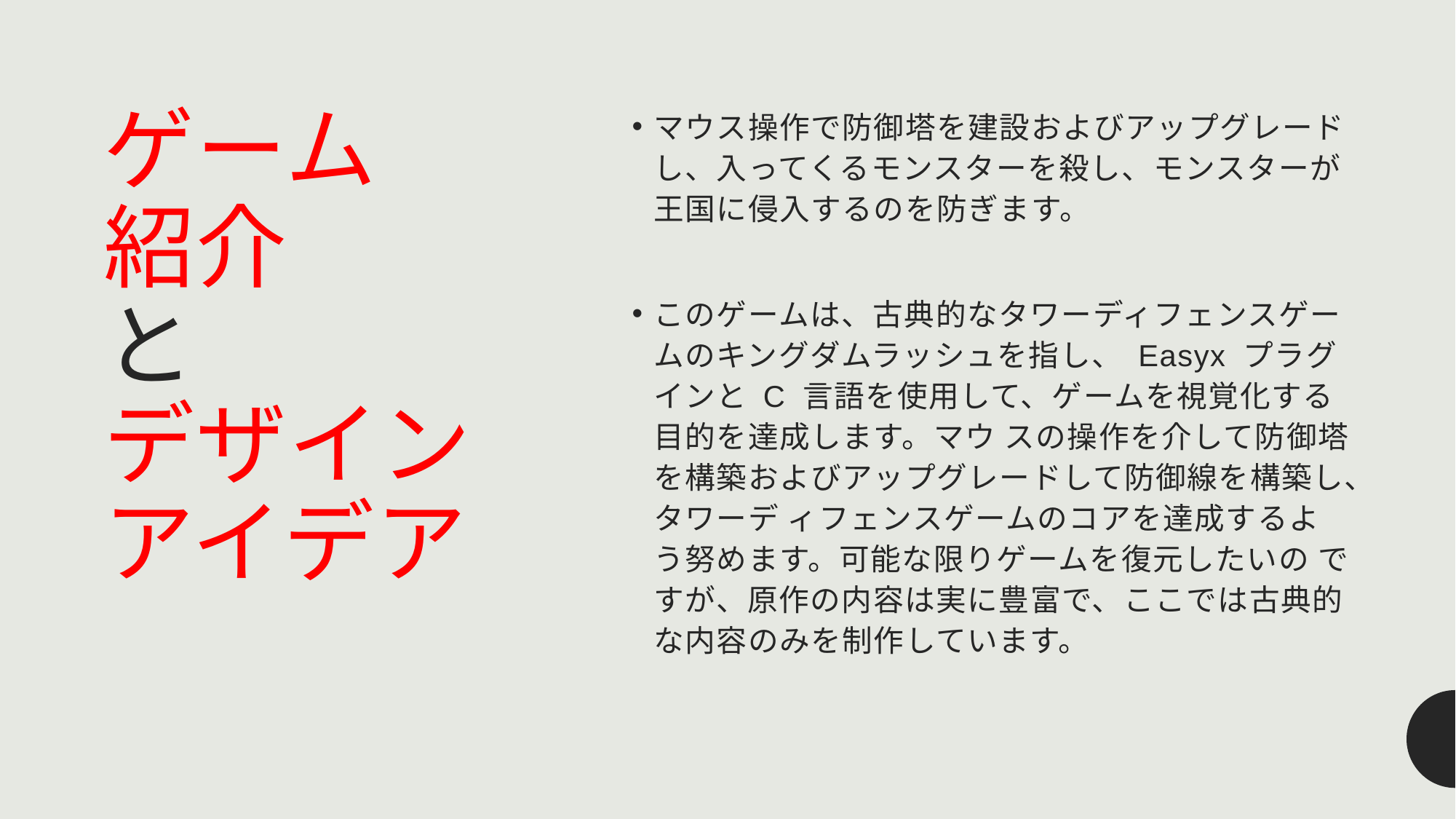

# ゲーム 紹介 と デザインアイデア
マウス操作で防御塔を建設およびアップグレードし、入ってくるモンスターを殺し、モンスターが王国に侵入するのを防ぎます。

このゲームは、古典的なタワーディフェンスゲームのキングダムラッシュを指し、 Easyx プラグインと C 言語を使用して、ゲームを視覚化する目的を達成します。マウ スの操作を介して防御塔を構築およびアップグレードして防御線を構築し、タワーデ ィフェンスゲームのコアを達成するよう努めます。可能な限りゲームを復元したいの ですが、原作の内容は実に豊富で、ここでは古典的な内容のみを制作しています。